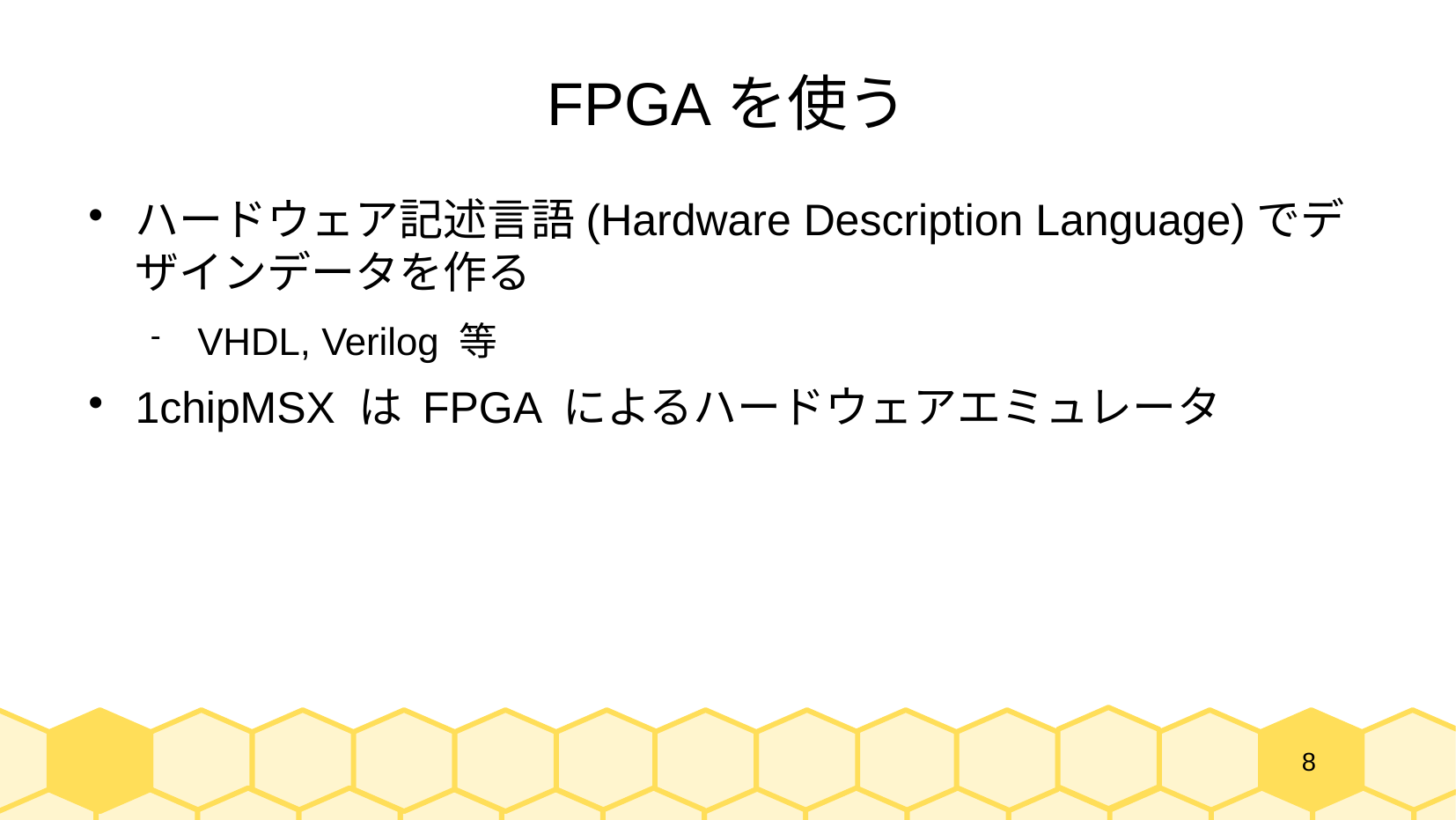

# FPGAを使う
ハードウェア記述言語(Hardware Description Language)でデザインデータを作る
VHDL, Verilog 等
1chipMSX は FPGA によるハードウェアエミュレータ
8